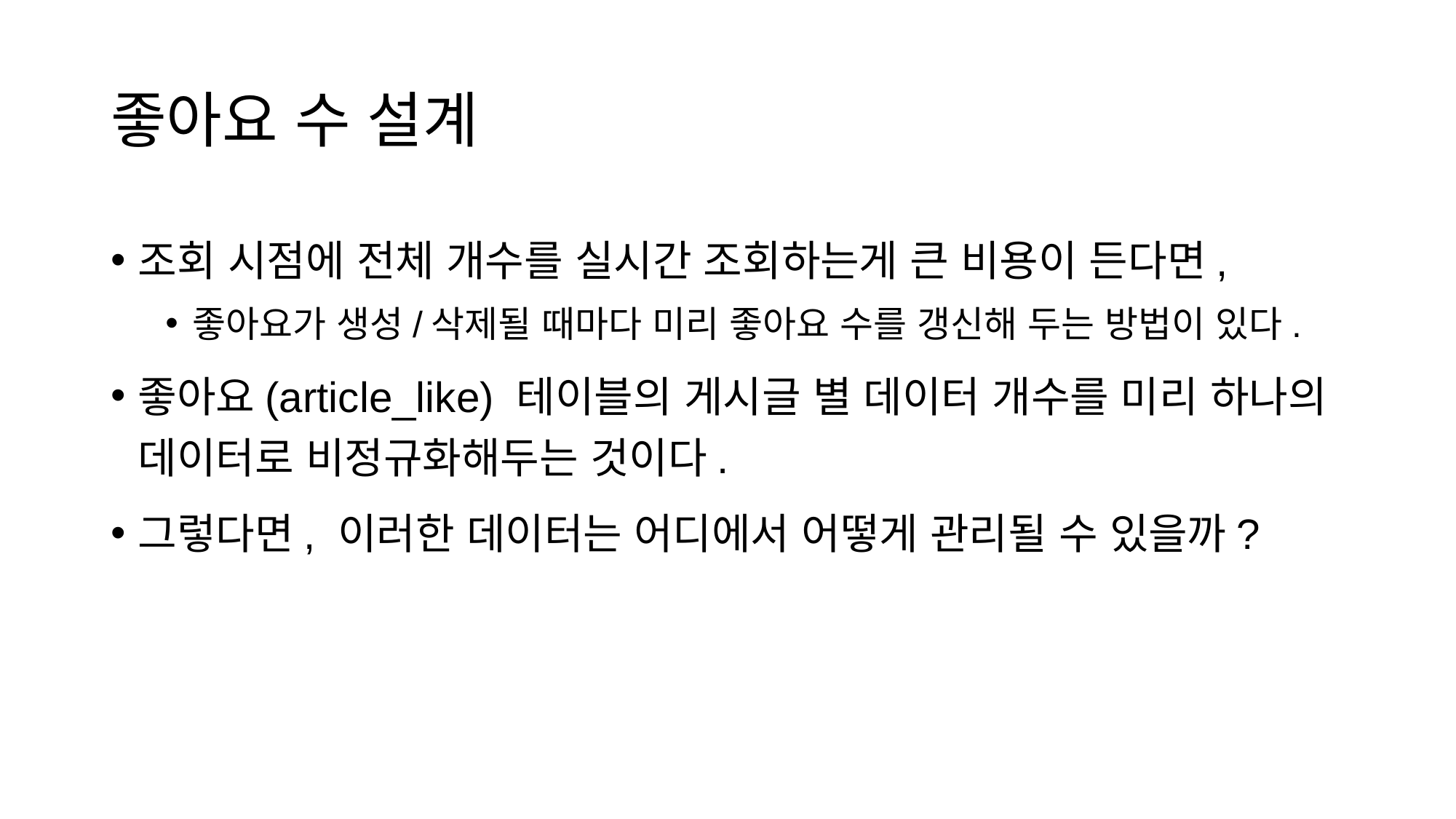

# 좋아요 수 설계
조회 시점에 전체 개수를 실시간 조회하는게 큰 비용이 든다면,
좋아요가 생성/삭제될 때마다 미리 좋아요 수를 갱신해 두는 방법이 있다.
좋아요(article_like) 테이블의 게시글 별 데이터 개수를 미리 하나의 데이터로 비정규화해두는 것이다.
그렇다면, 이러한 데이터는 어디에서 어떻게 관리될 수 있을까?